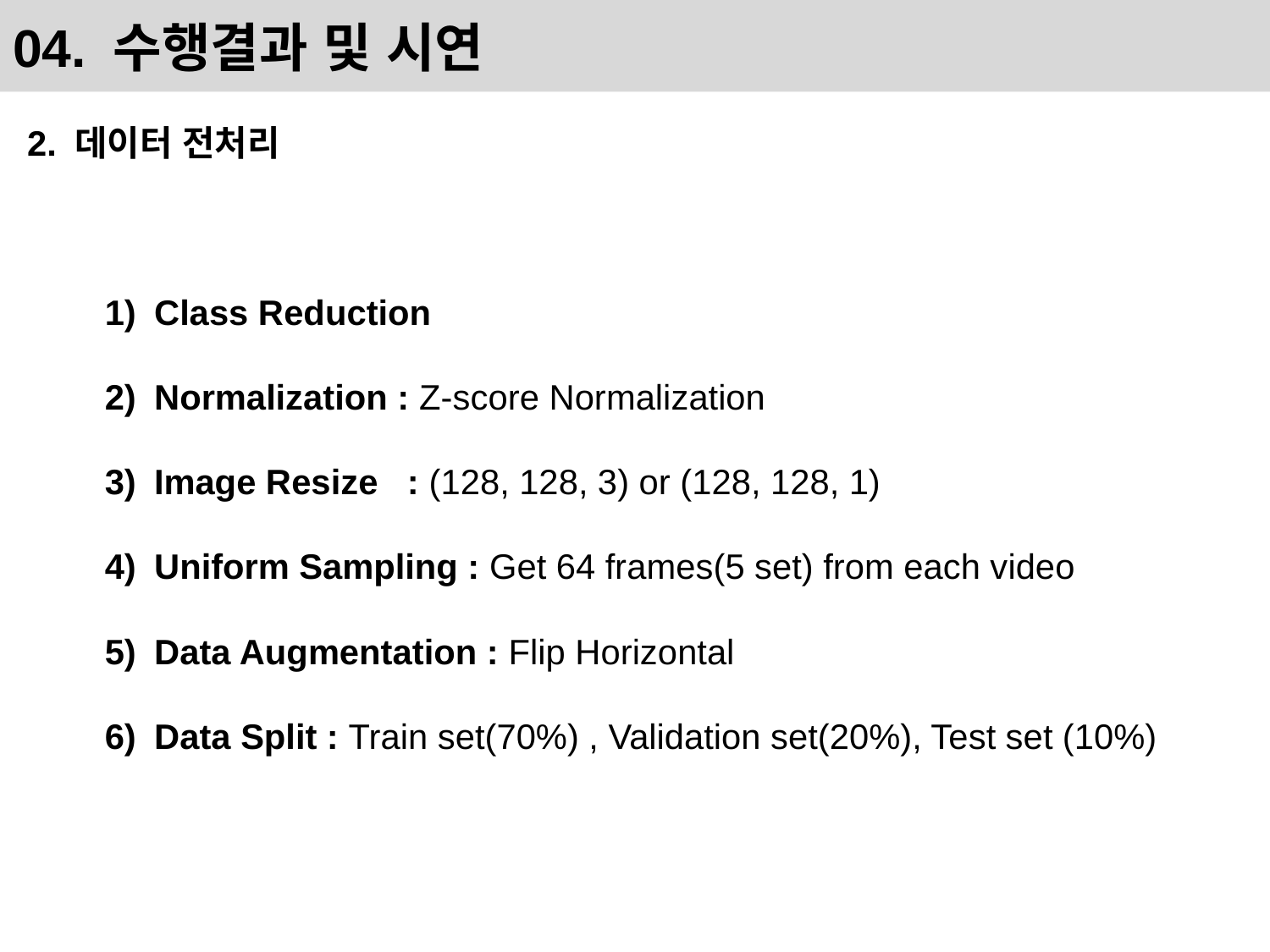

# 04. 수행결과 및 시연
2. 데이터 전처리

Class Reduction

Normalization : Z-score Normalization

Image Resize   : (128, 128, 3) or (128, 128, 1)

Uniform Sampling : Get 64 frames(5 set) from each video

Data Augmentation : Flip Horizontal

Data Split : Train set(70%) , Validation set(20%), Test set (10%)